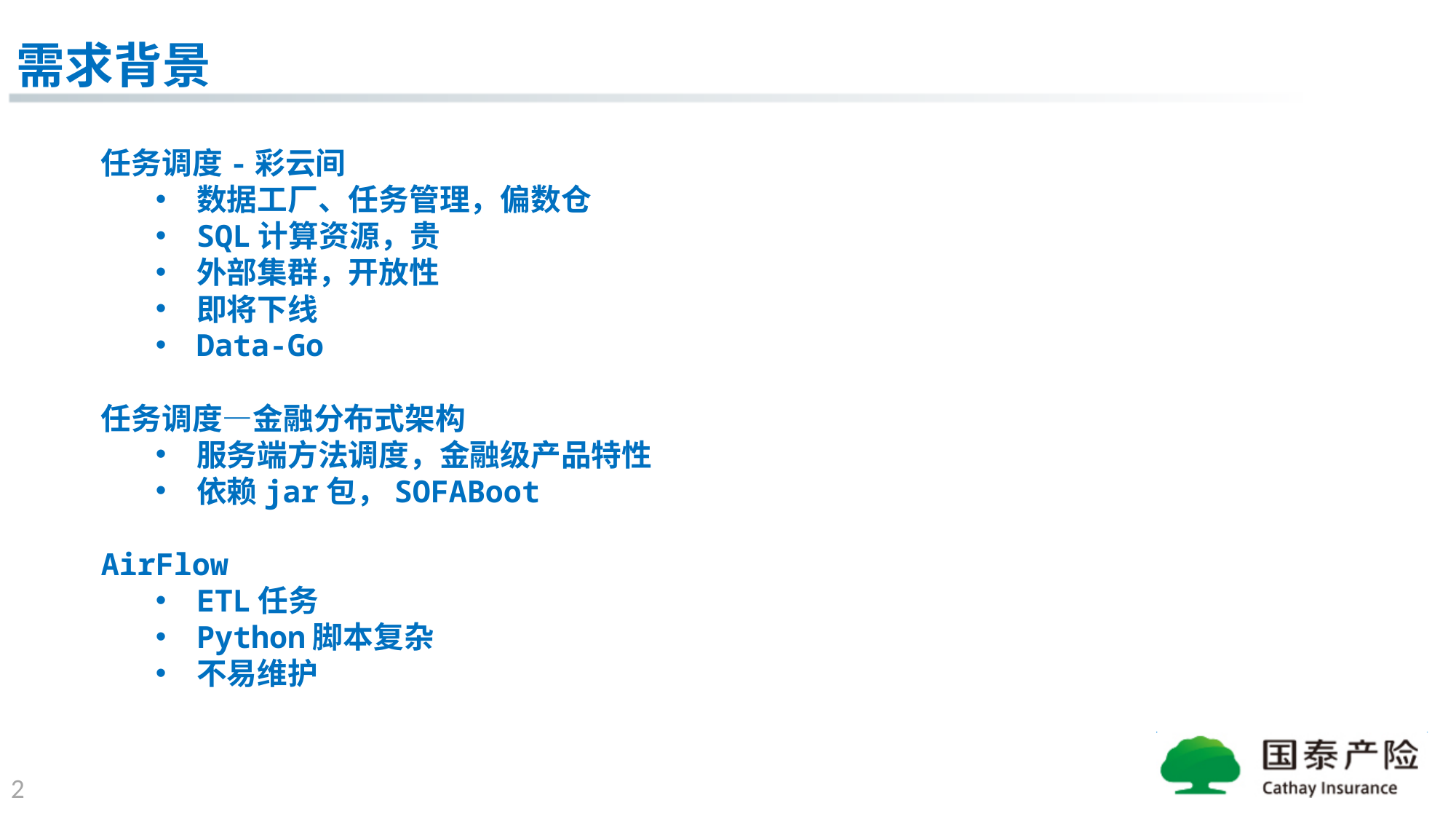

需求背景
任务调度-彩云间
数据工厂、任务管理，偏数仓
SQL计算资源，贵
外部集群，开放性
即将下线
Data-Go

任务调度—金融分布式架构
服务端方法调度，金融级产品特性
依赖jar包，SOFABoot

AirFlow
ETL任务
Python脚本复杂
不易维护

2